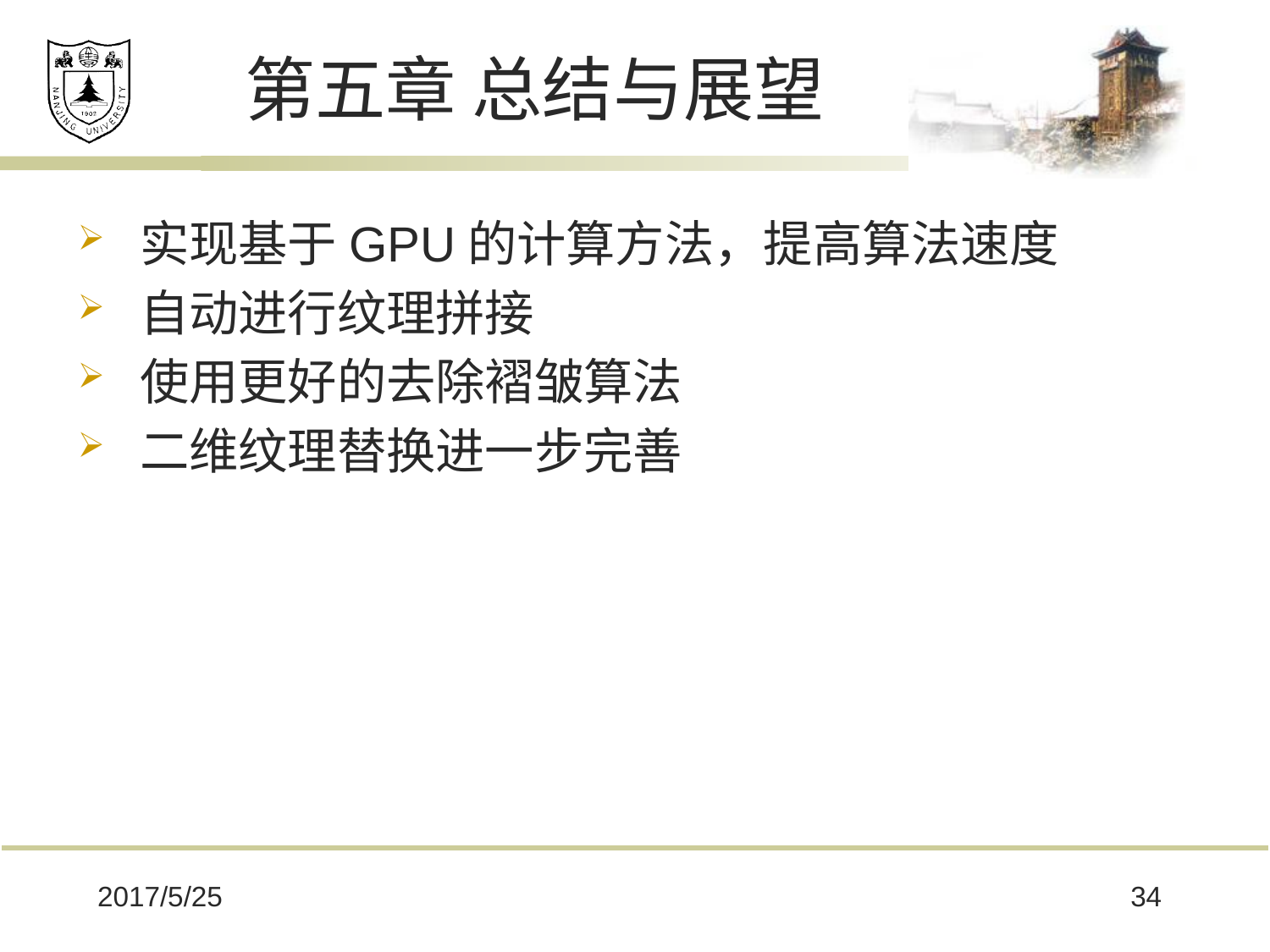

# 第五章 总结与展望
实现基于GPU的计算方法，提高算法速度
自动进行纹理拼接
使用更好的去除褶皱算法
二维纹理替换进一步完善
2017/5/25
34